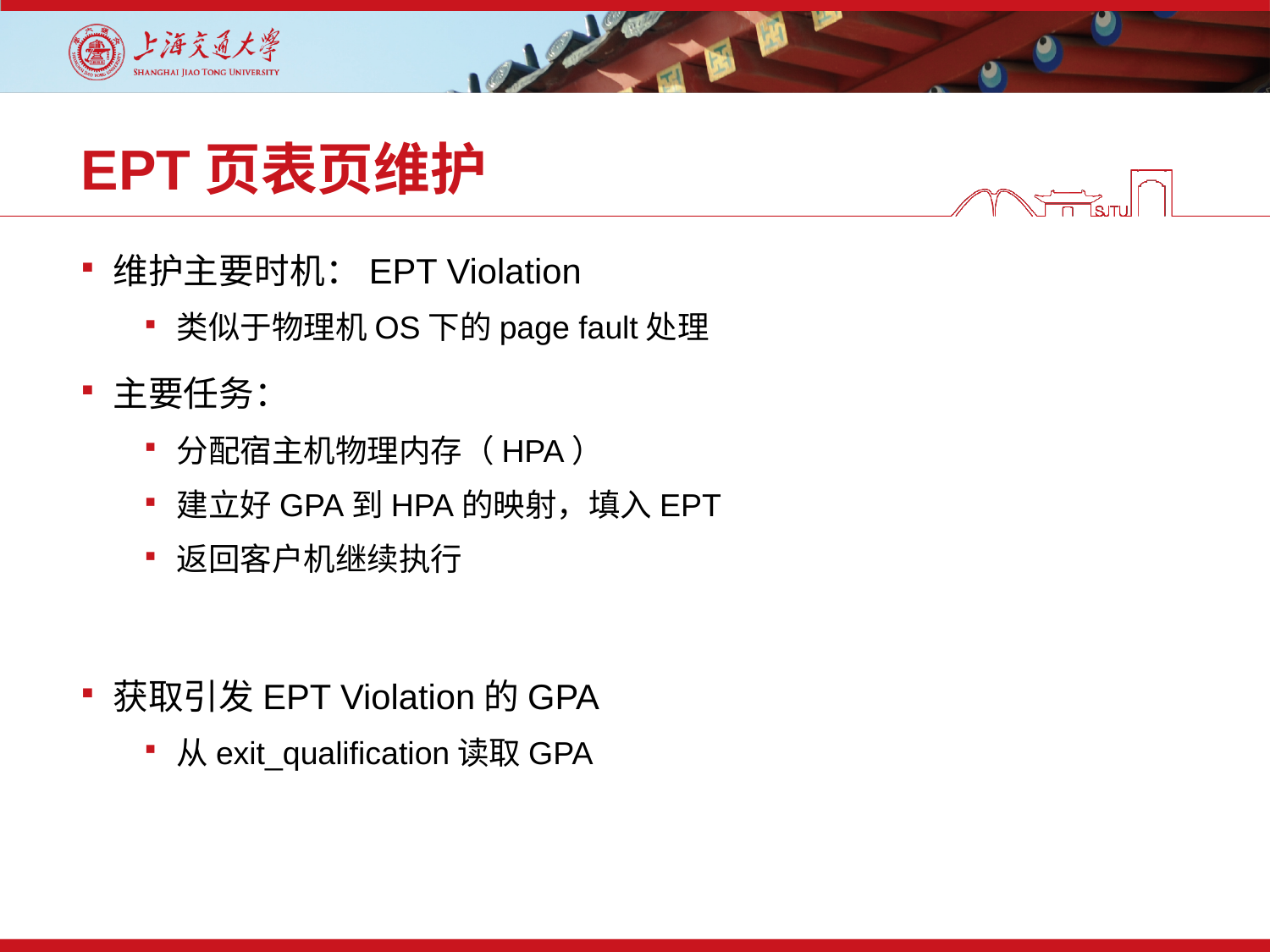

# EPT页表页维护
维护主要时机：EPT Violation
类似于物理机OS下的page fault处理
主要任务：
分配宿主机物理内存（HPA）
建立好GPA到HPA的映射，填入EPT
返回客户机继续执行

获取引发EPT Violation的GPA
从exit_qualification读取GPA